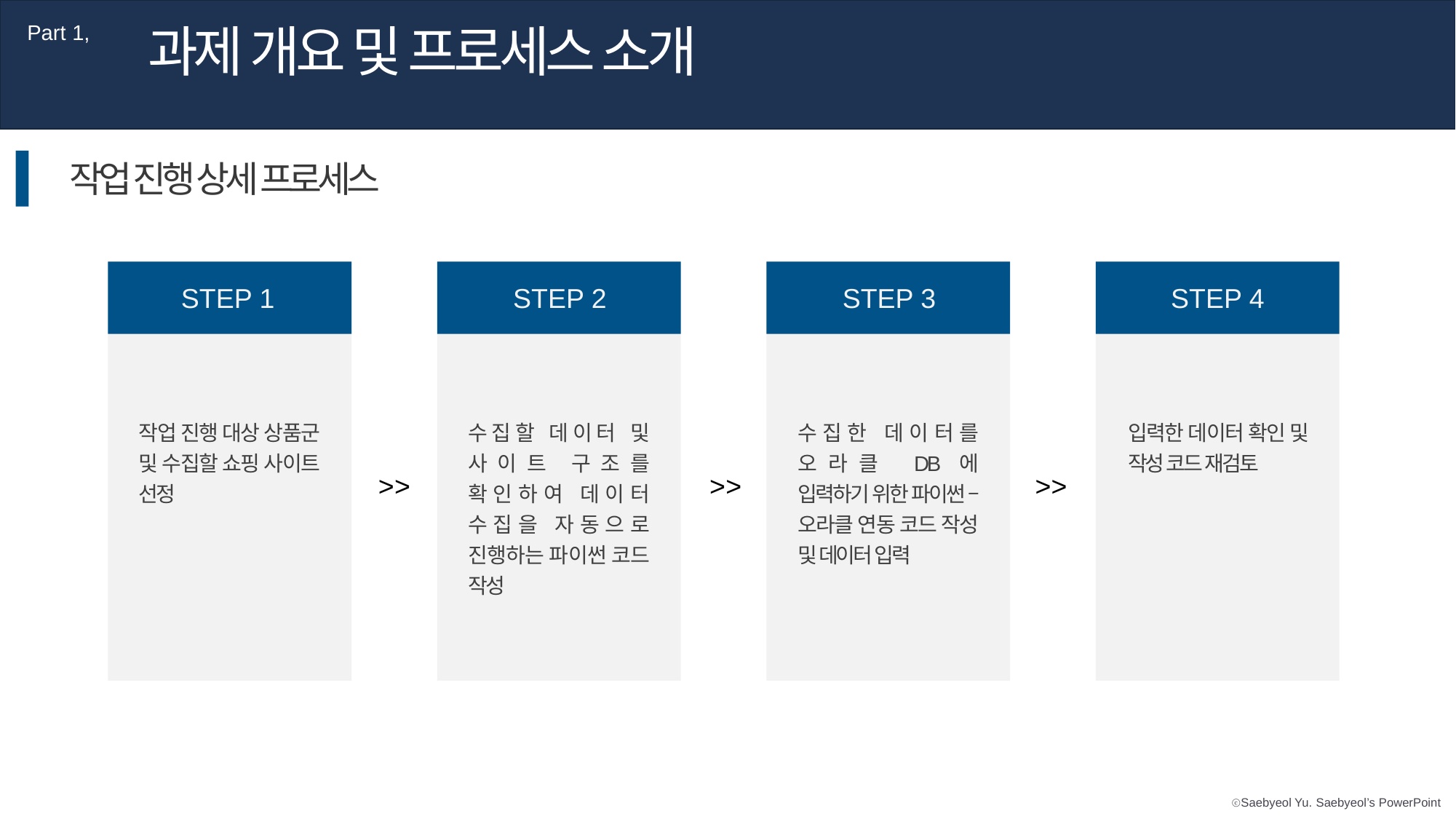

과제 개요 및 프로세스 소개
Part 1,

작업 진행 상세 프로세스

STEP 1
STEP 2
STEP 3
STEP 4
작업 진행 대상 상품군 및 수집할 쇼핑 사이트 선정
수집할 데이터 및 사이트 구조를 확인하여 데이터 수집을 자동으로 진행하는 파이썬 코드 작성
수집한 데이터를 오라클 DB에 입력하기 위한 파이썬 – 오라클 연동 코드 작성 및 데이터 입력
입력한 데이터 확인 및 작성 코드 재검토
>>
>>
>>